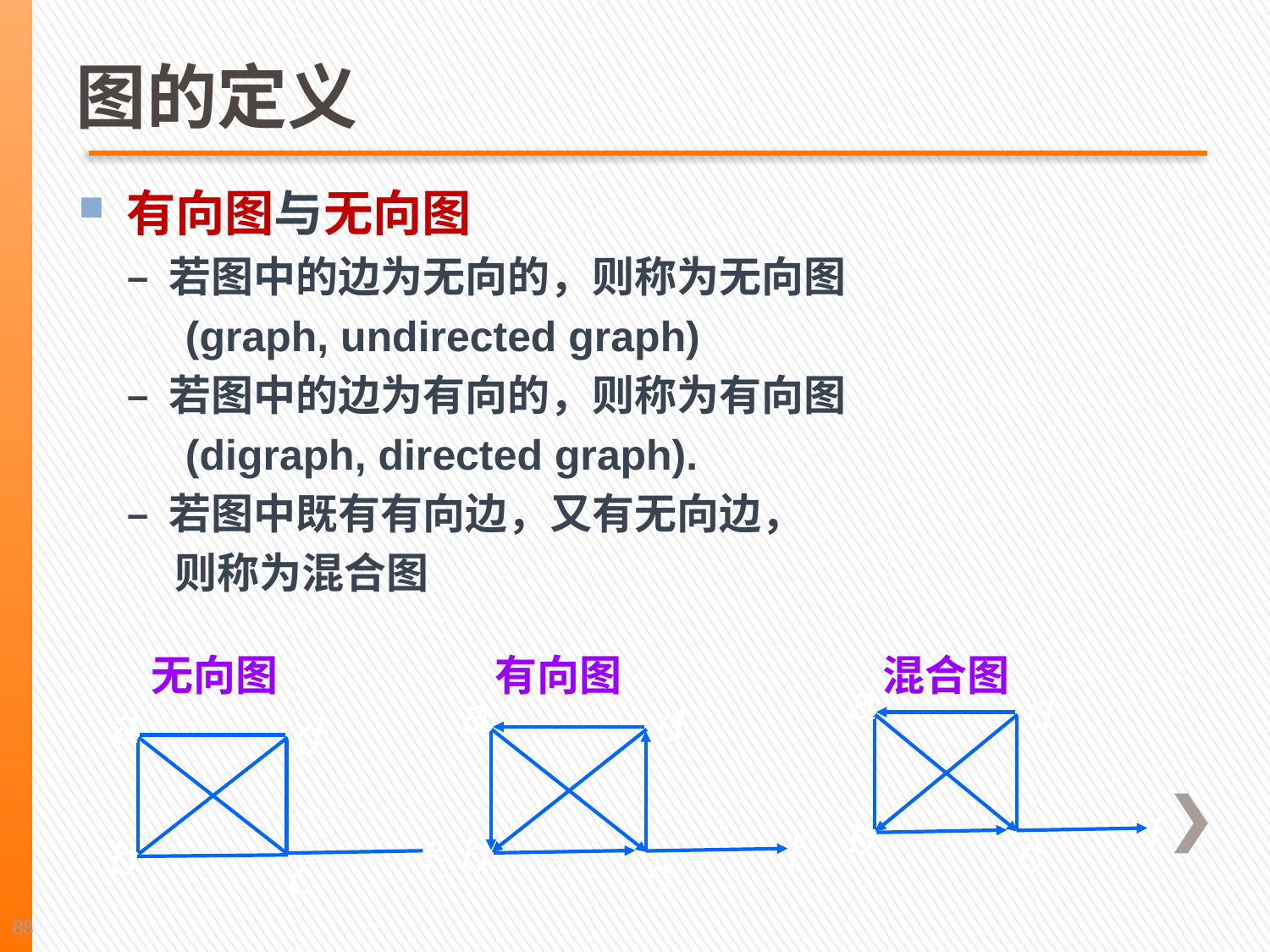

图的定义
有向图与无向图
     – 若图中的边为无向的，则称为无向图
         (graph, undirected graph)
     – 若图中的边为有向的，则称为有向图
         (digraph, directed graph).
     – 若图中既有有向边，又有无向边，
         则称为混合图
无向图
有向图
混合图
a
d
a
d
a
d
b
f
b
f
c
b
f
c
c
88